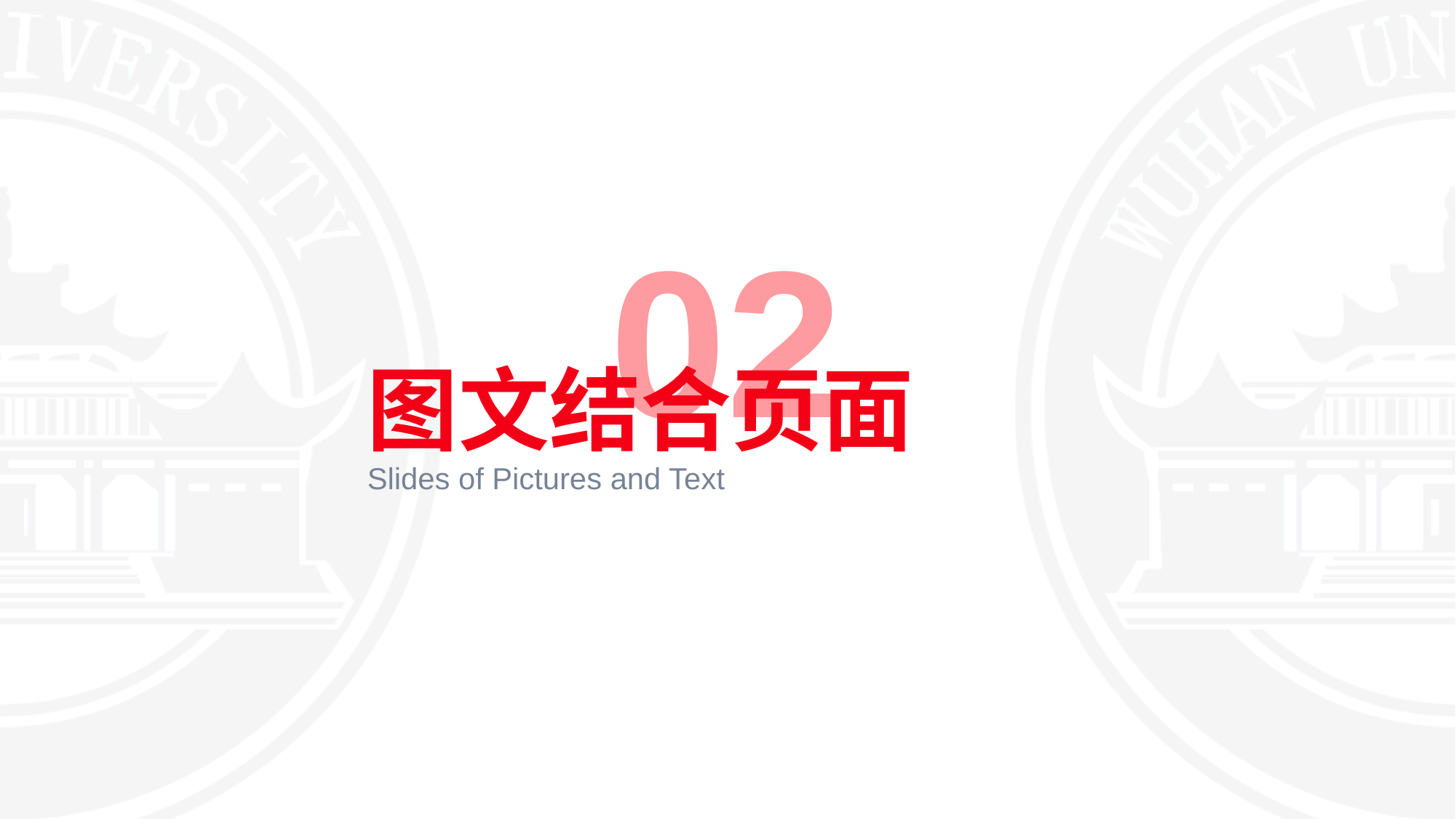

02
图文结合页面
Slides of Pictures and Text